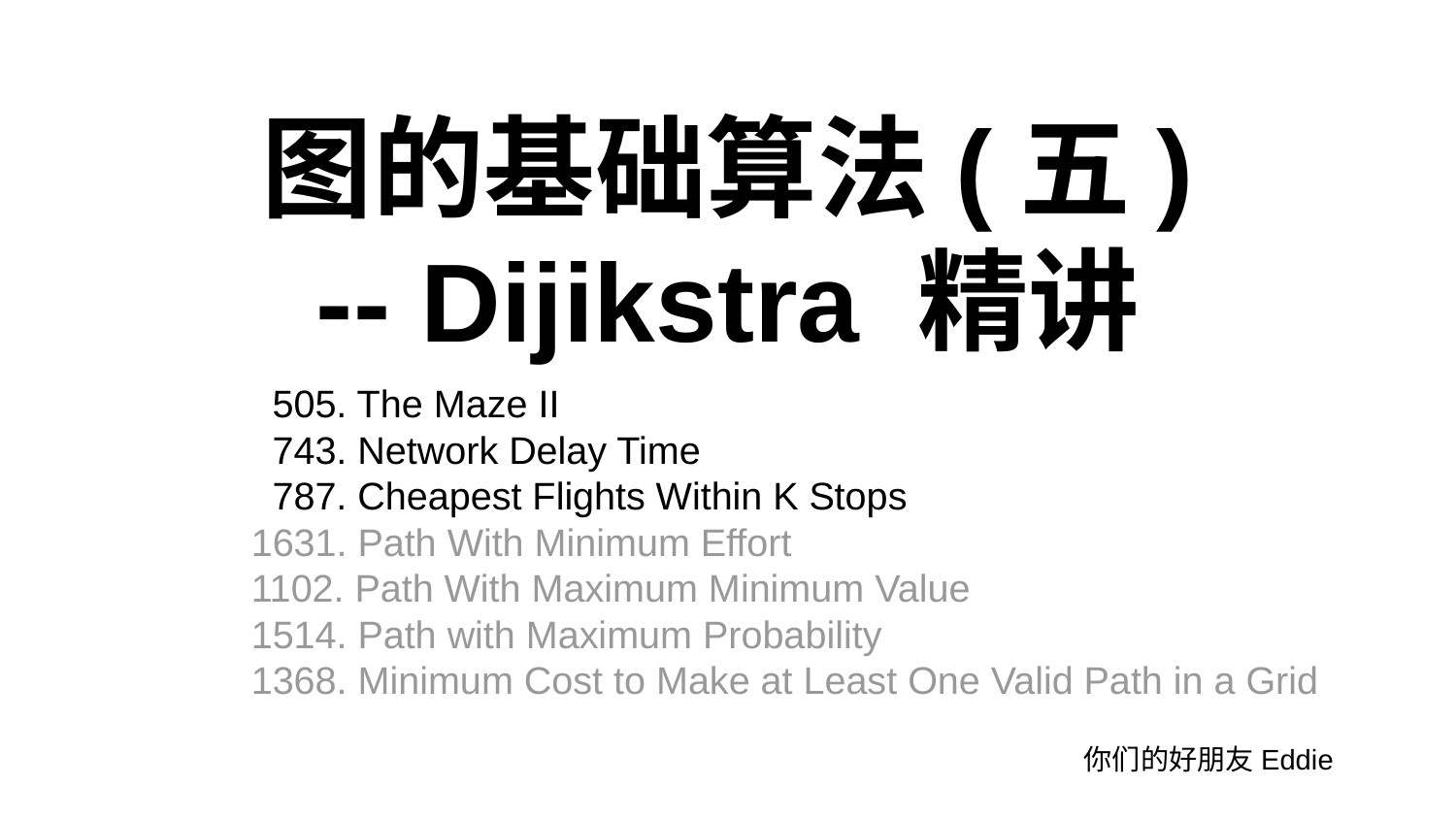

# 图的基础算法(五)
-- Dijikstra 精讲
  505. The Maze II
  743. Network Delay Time
  787. Cheapest Flights Within K Stops
1631. Path With Minimum Effort
1102. Path With Maximum Minimum Value
1514. Path with Maximum Probability
1368. Minimum Cost to Make at Least One Valid Path in a Grid
你们的好朋友Eddie